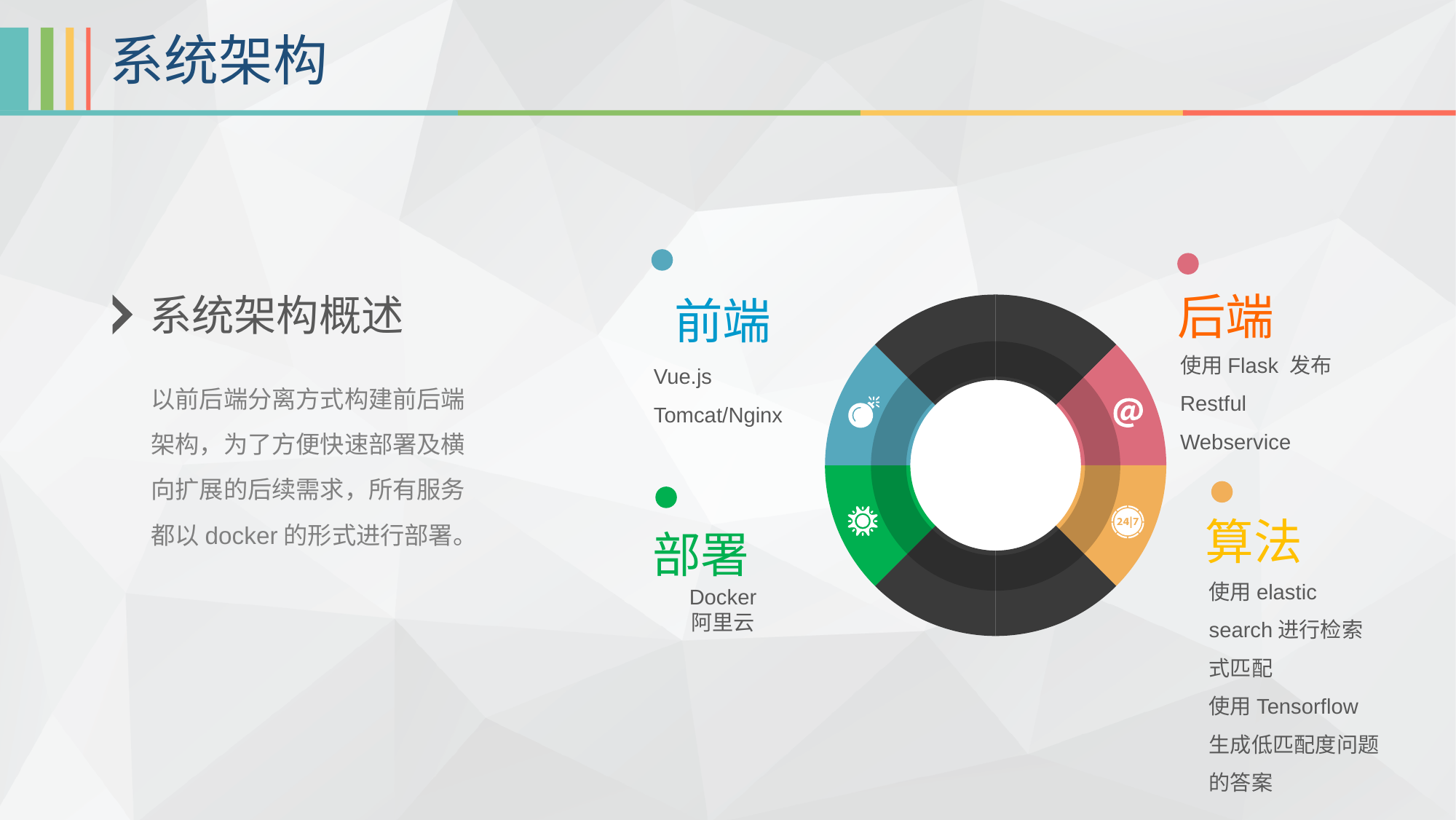

系统架构

后端
使用Flask 发布Restful Webservice
系统架构概述
前端
Vue.js
Tomcat/Nginx

### Chart

| Category | 销售额 |
|---|---|
| 第一季度 | 1.0 |
| 第二季度 | 1.0 |
| 第三季度 | 1.0 |
| 第四季度 | 1.0 |

以前后端分离方式构建前后端架构，为了方便快速部署及横向扩展的后续需求，所有服务都以docker的形式进行部署。

算法
使用elastic search进行检索式匹配
使用Tensorflow生成低匹配度问题的答案
部署
Docker
阿里云